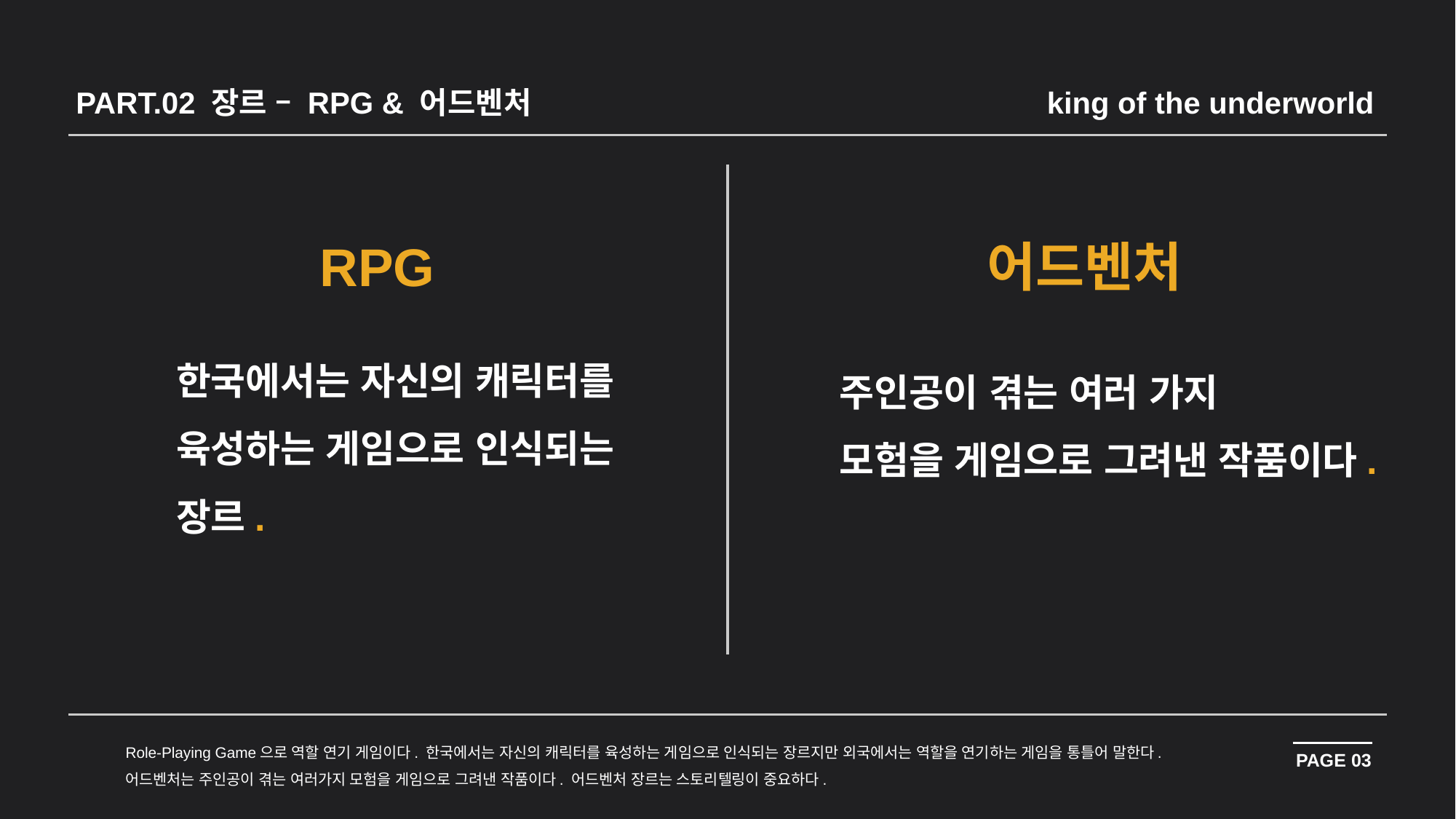

PART.02 장르 – RPG & 어드벤처
king of the underworld
RPG
어드벤처
한국에서는 자신의 캐릭터를
육성하는 게임으로 인식되는
장르.
주인공이 겪는 여러 가지
모험을 게임으로 그려낸 작품이다.
Role-Playing Game으로 역할 연기 게임이다. 한국에서는 자신의 캐릭터를 육성하는 게임으로 인식되는 장르지만 외국에서는 역할을 연기하는 게임을 통틀어 말한다.
어드벤처는 주인공이 겪는 여러가지 모험을 게임으로 그려낸 작품이다. 어드벤처 장르는 스토리텔링이 중요하다.
PAGE 03